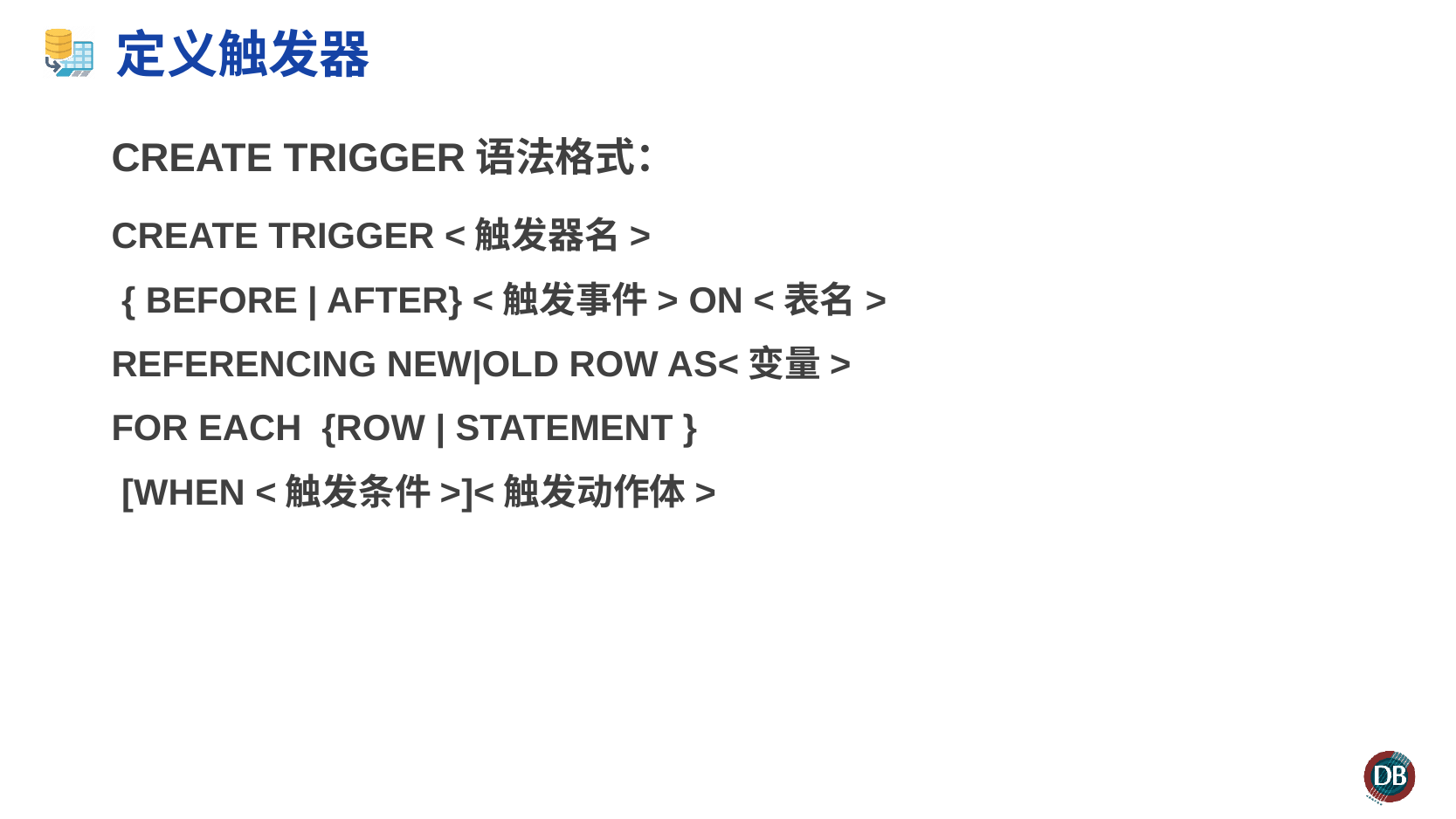

# 定义触发器
CREATE TRIGGER语法格式：

CREATE TRIGGER <触发器名>
 { BEFORE | AFTER} <触发事件> ON <表名>
REFERENCING NEW|OLD ROW AS<变量>
FOR EACH  {ROW | STATEMENT }
 [WHEN <触发条件>]<触发动作体>